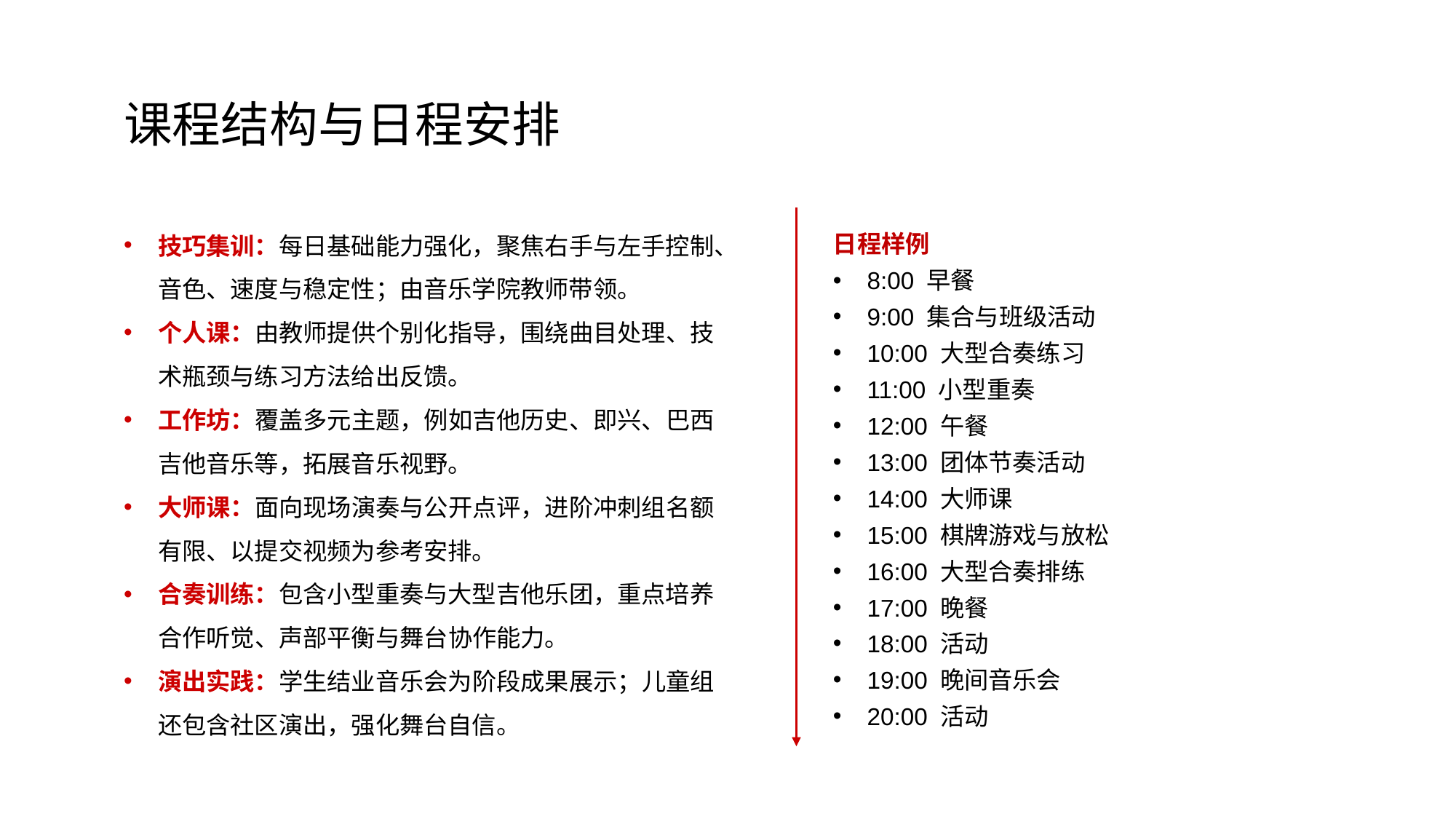

课程结构与日程安排
日程样例
8:00 早餐
9:00 集合与班级活动
10:00 大型合奏练习
11:00 小型重奏
12:00 午餐
13:00 团体节奏活动
14:00 大师课
15:00 棋牌游戏与放松
16:00 大型合奏排练
17:00 晚餐
18:00 活动
19:00 晚间音乐会
20:00 活动
技巧集训：每日基础能力强化，聚焦右手与左手控制、音色、速度与稳定性；由音乐学院教师带领。
个人课：由教师提供个别化指导，围绕曲目处理、技术瓶颈与练习方法给出反馈。
工作坊：覆盖多元主题，例如吉他历史、即兴、巴西吉他音乐等，拓展音乐视野。
大师课：面向现场演奏与公开点评，进阶冲刺组名额有限、以提交视频为参考安排。
合奏训练：包含小型重奏与大型吉他乐团，重点培养合作听觉、声部平衡与舞台协作能力。
演出实践：学生结业音乐会为阶段成果展示；儿童组还包含社区演出，强化舞台自信。